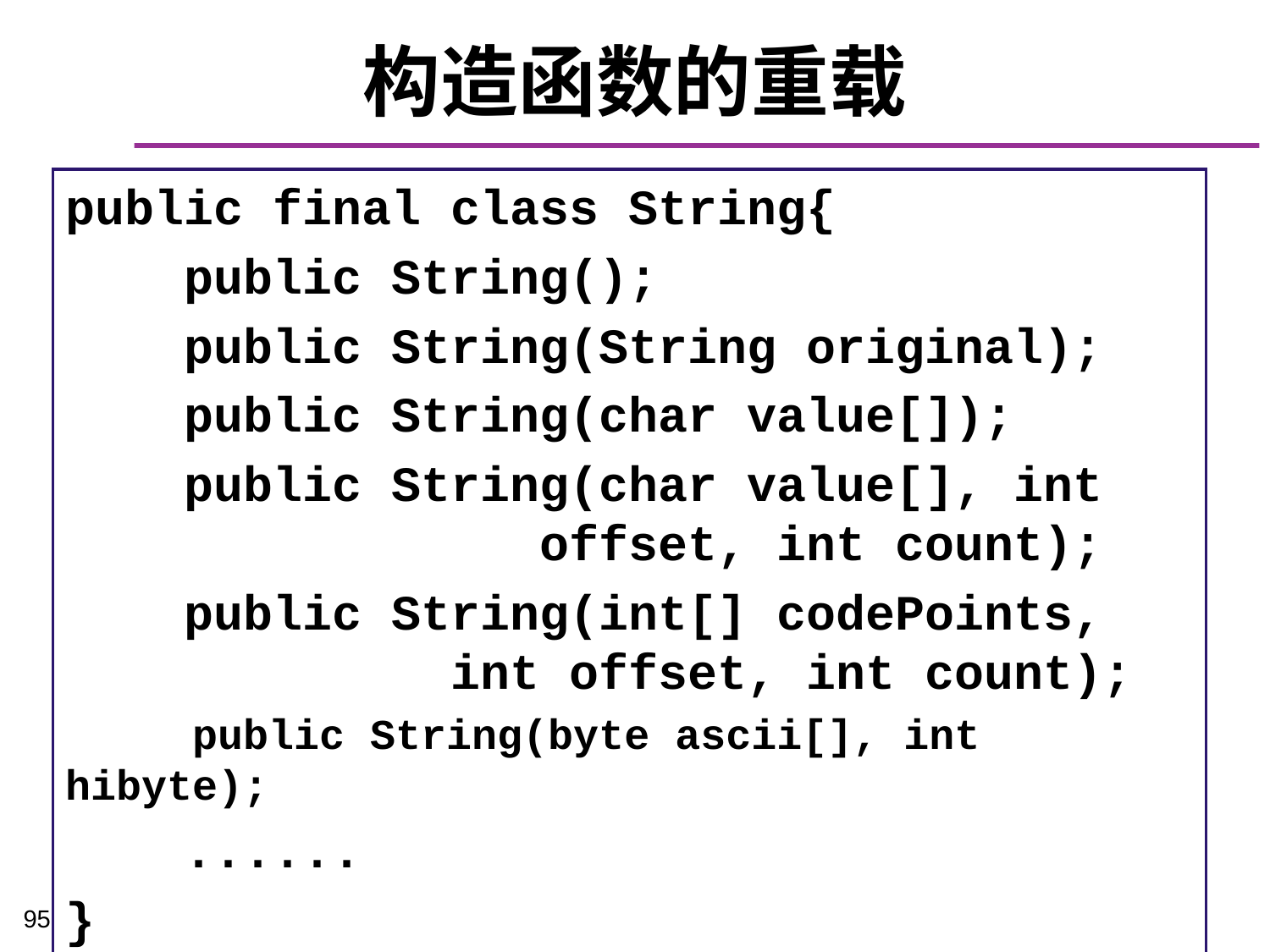

# 构造函数的重载
public final class String{
    public String();
    public String(String original);
    public String(char value[]);
    public String(char value[], int
                offset, int count);
    public String(int[] codePoints,
             int offset, int count);
     public String(byte ascii[], int hibyte);
    ......
}
95